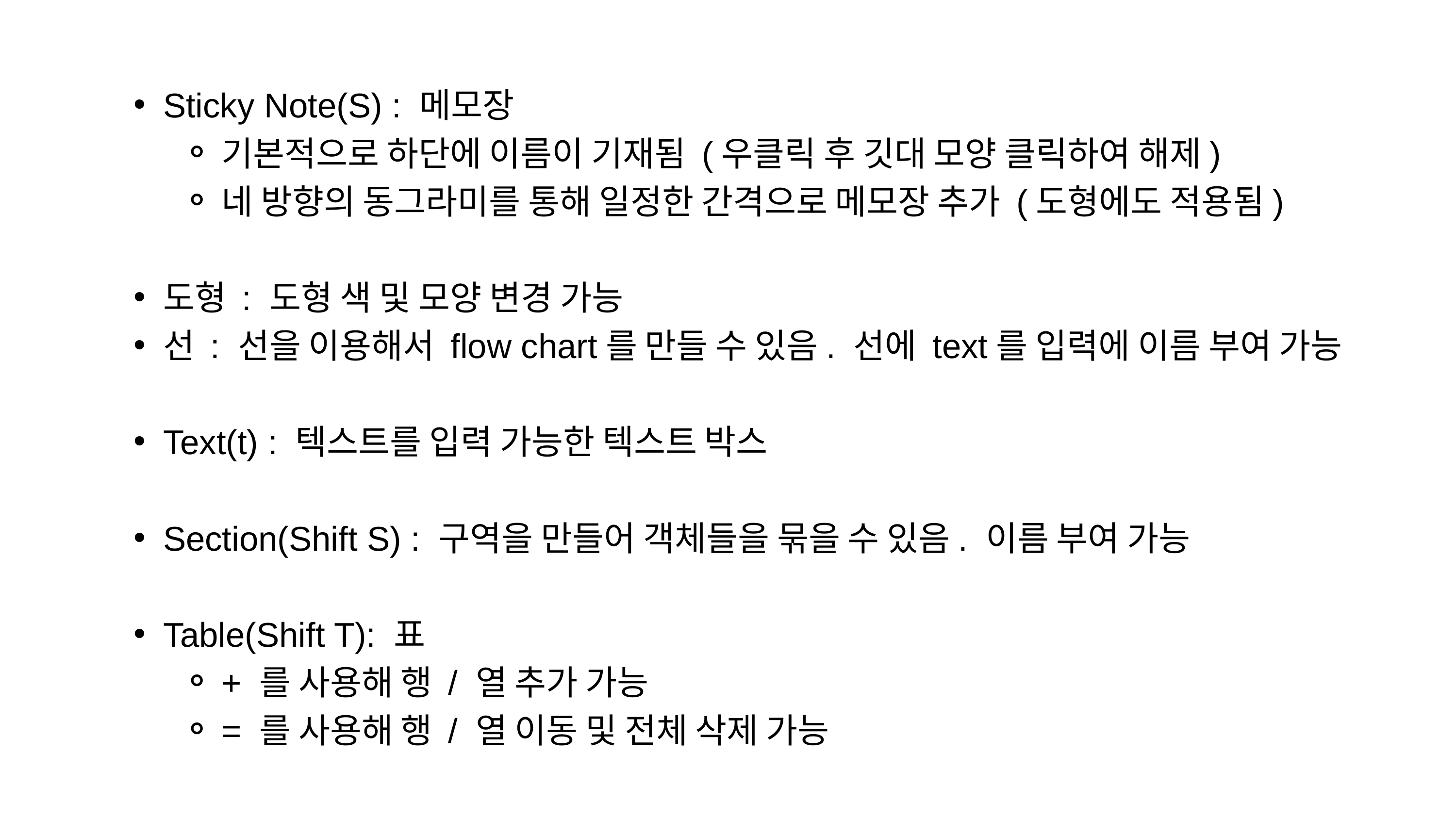

Sticky Note(S) : 메모장
기본적으로 하단에 이름이 기재됨 (우클릭 후 깃대 모양 클릭하여 해제)
네 방향의 동그라미를 통해 일정한 간격으로 메모장 추가 (도형에도 적용됨)

도형 : 도형 색 및 모양 변경 가능
선 : 선을 이용해서 flow chart를 만들 수 있음. 선에 text를 입력에 이름 부여 가능

Text(t) : 텍스트를 입력 가능한 텍스트 박스

Section(Shift S) : 구역을 만들어 객체들을 묶을 수 있음. 이름 부여 가능

Table(Shift T): 표
+ 를 사용해 행 / 열 추가 가능
= 를 사용해 행 / 열 이동 및 전체 삭제 가능